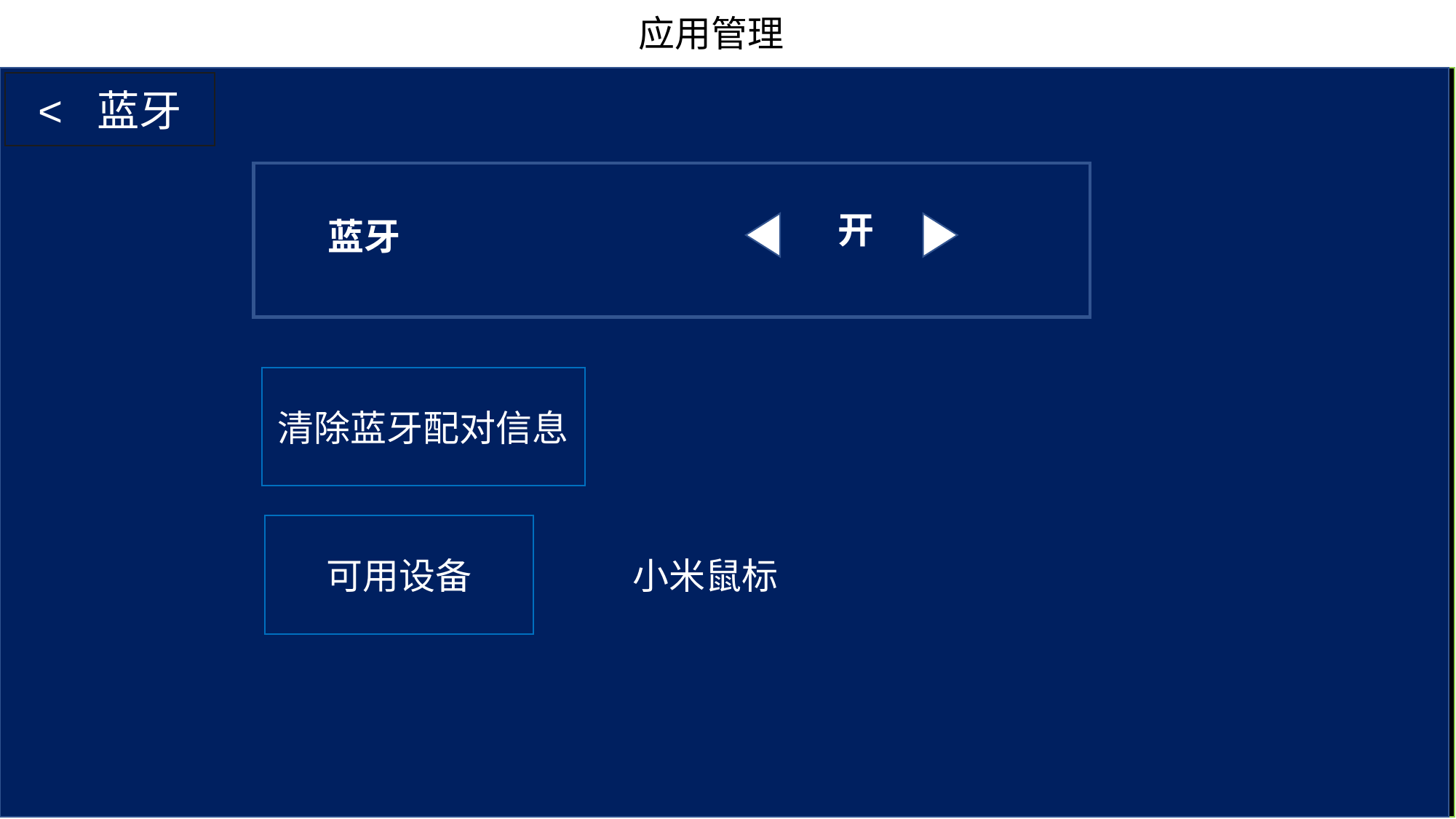

# 应用管理

<  蓝牙
YOOM
设置
我的
学习
娱乐
应用
设置
19：24

开
蓝牙

清除蓝牙配对信息
可用设备
小米鼠标